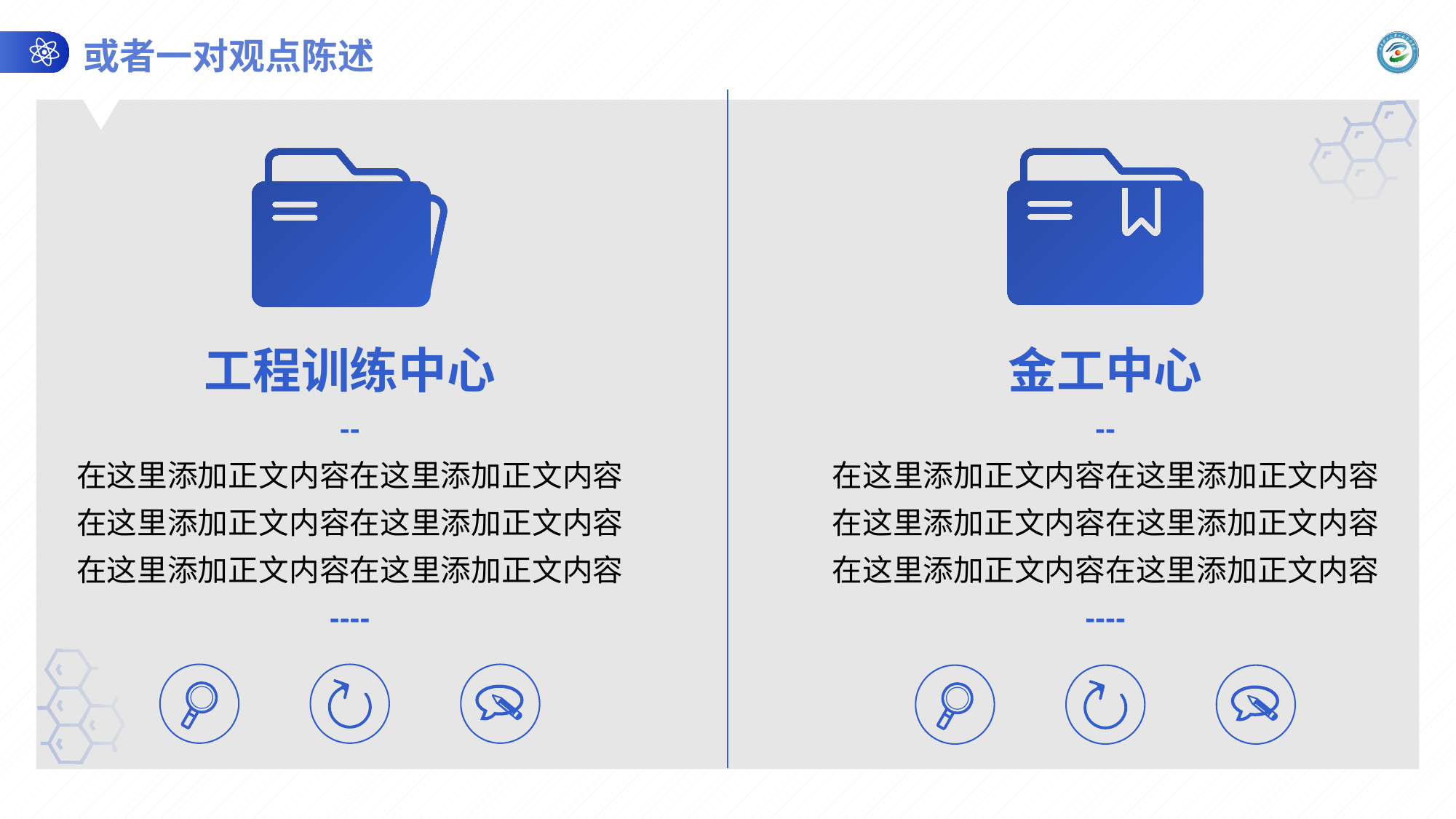

或者一对观点陈述

工程训练中心
--
在这里添加正文内容在这里添加正文内容
在这里添加正文内容在这里添加正文内容
在这里添加正文内容在这里添加正文内容
----
金工中心
--
在这里添加正文内容在这里添加正文内容
在这里添加正文内容在这里添加正文内容
在这里添加正文内容在这里添加正文内容
----